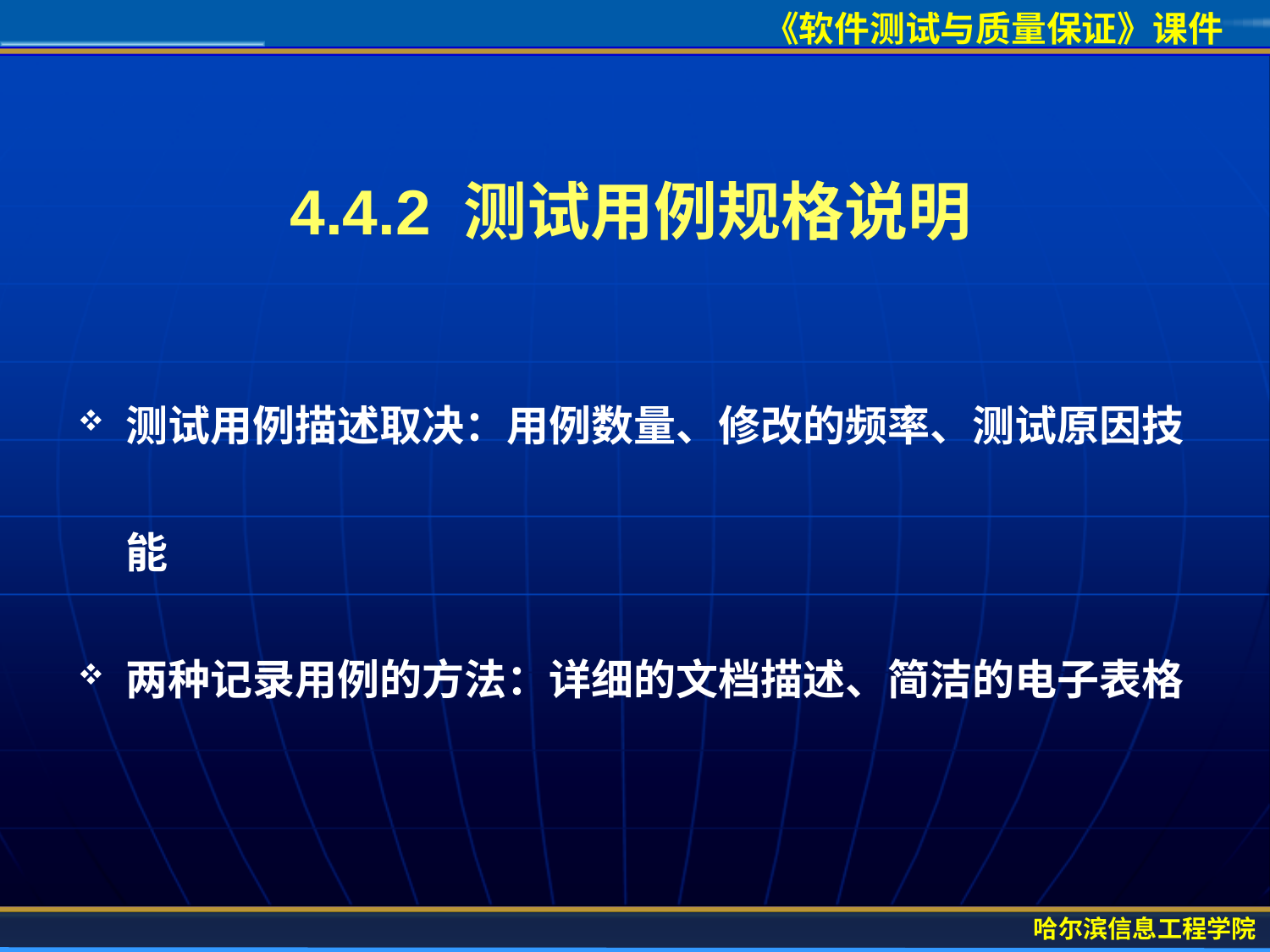

# 4.4.2 测试用例规格说明
测试用例描述取决：用例数量、修改的频率、测试原因技能
两种记录用例的方法：详细的文档描述、简洁的电子表格